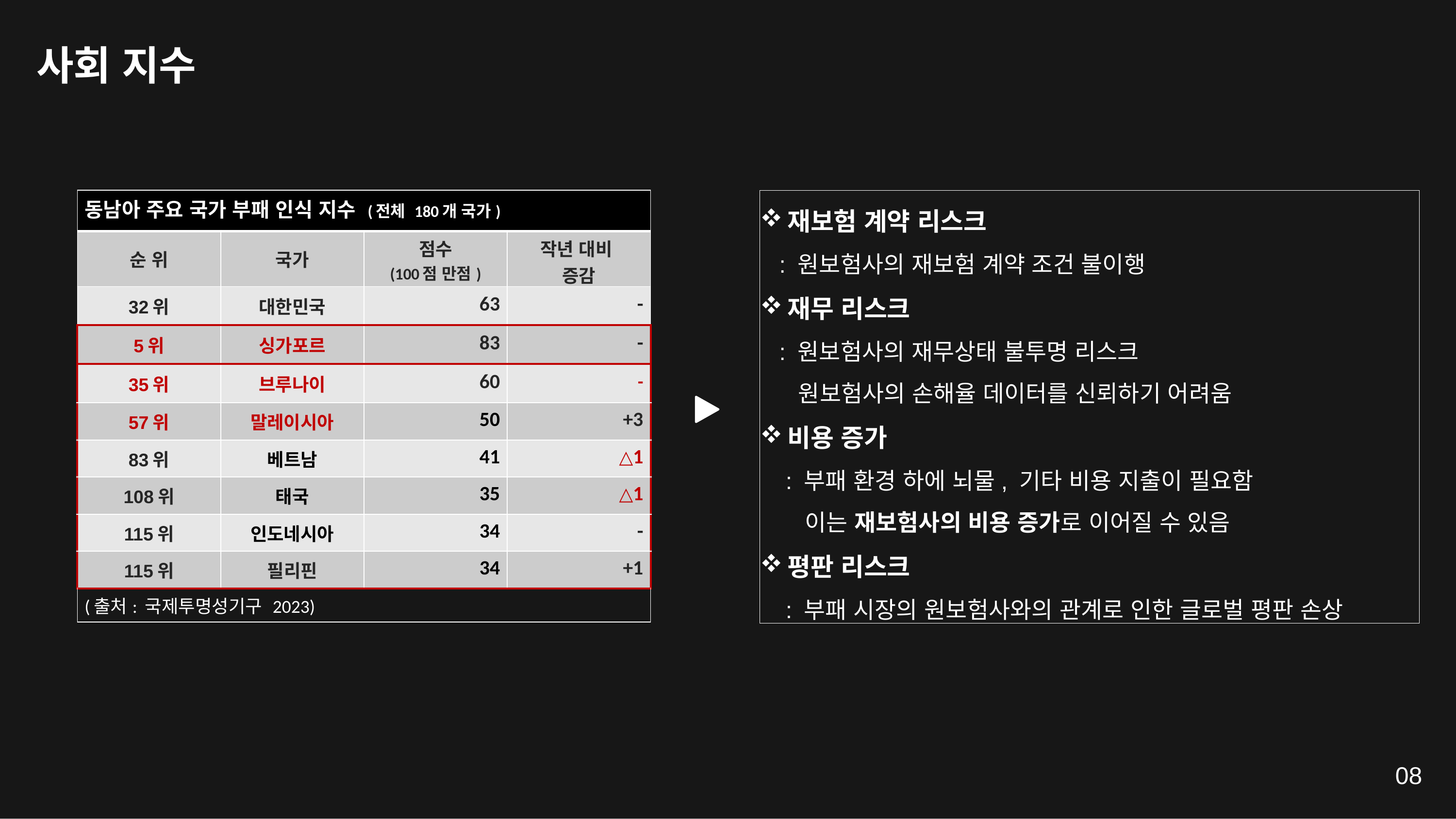

사회 지수
| 동남아 주요 국가 부패 인식 지수 (전체 180개 국가) |  |  |  |
| --- | --- | --- | --- |
| 순 위 | 국가 | 점수 (100점 만점) | 작년 대비 증감 |
| 32위 | 대한민국 | 63 | - |
| 5위 | 싱가포르 | 83 | - |
| 35위 | 브루나이 | 60 | - |
| 57위 | 말레이시아 | 50 | +3 |
| 83위 | 베트남 | 41 | △1 |
| 108위 | 태국 | 35 | △1 |
| 115위 | 인도네시아 | 34 | - |
| 115위 | 필리핀 | 34 | +1 |
| (출처: 국제투명성기구 2023) |  |  |  |
재보험 계약 리스크
   : 원보험사의 재보험 계약 조건 불이행
재무 리스크
   : 원보험사의 재무상태 불투명 리스크
     원보험사의 손해율 데이터를 신뢰하기 어려움
비용 증가
    : 부패 환경 하에 뇌물, 기타 비용 지출이 필요함
      이는 재보험사의 비용 증가로 이어질 수 있음
평판 리스크
    : 부패 시장의 원보험사와의 관계로 인한 글로벌 평판 손상

08